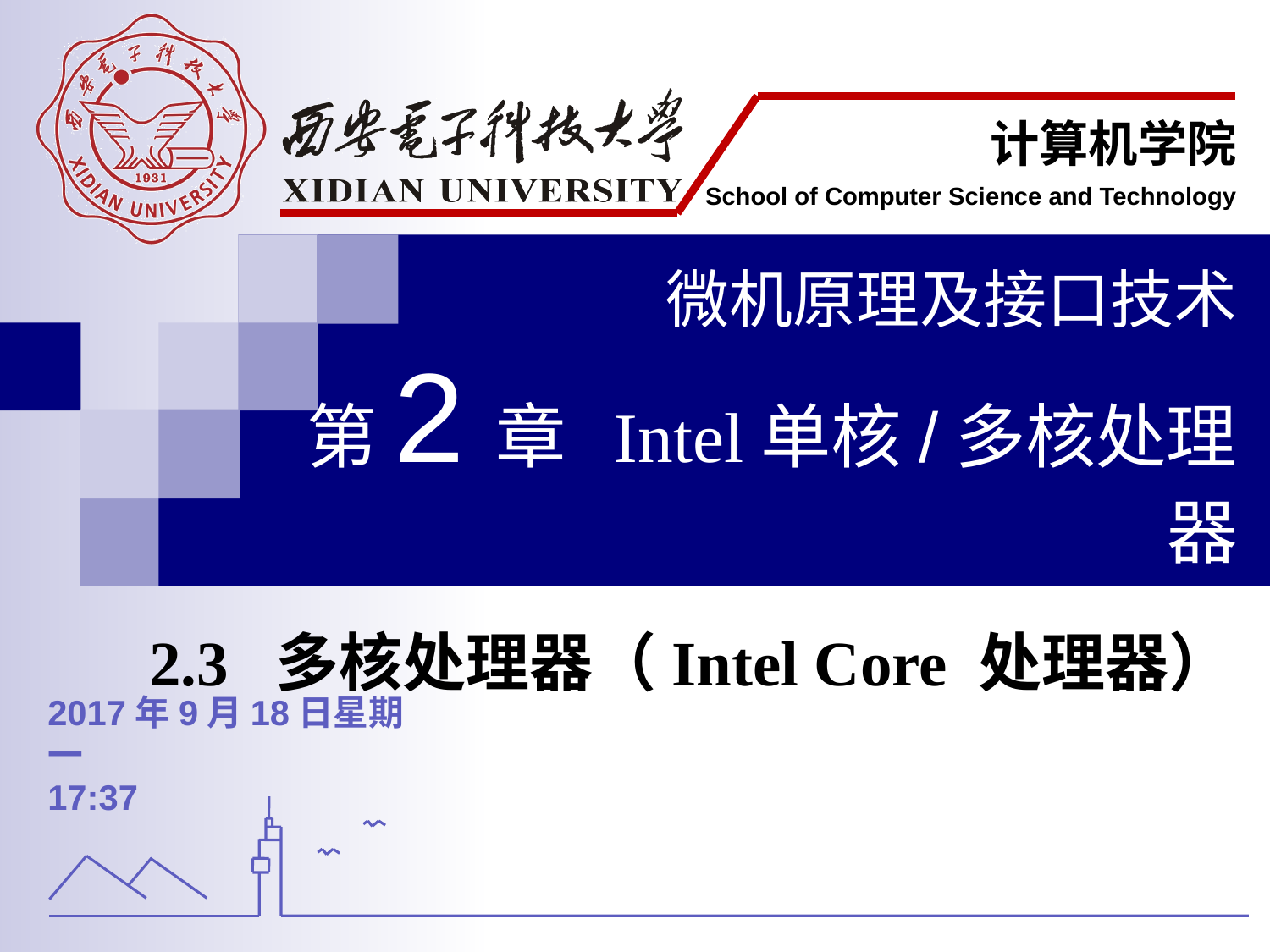

微机原理及接口技术
第2章  Intel单核/多核处理器
2.3  多核处理器（Intel Core 处理器）